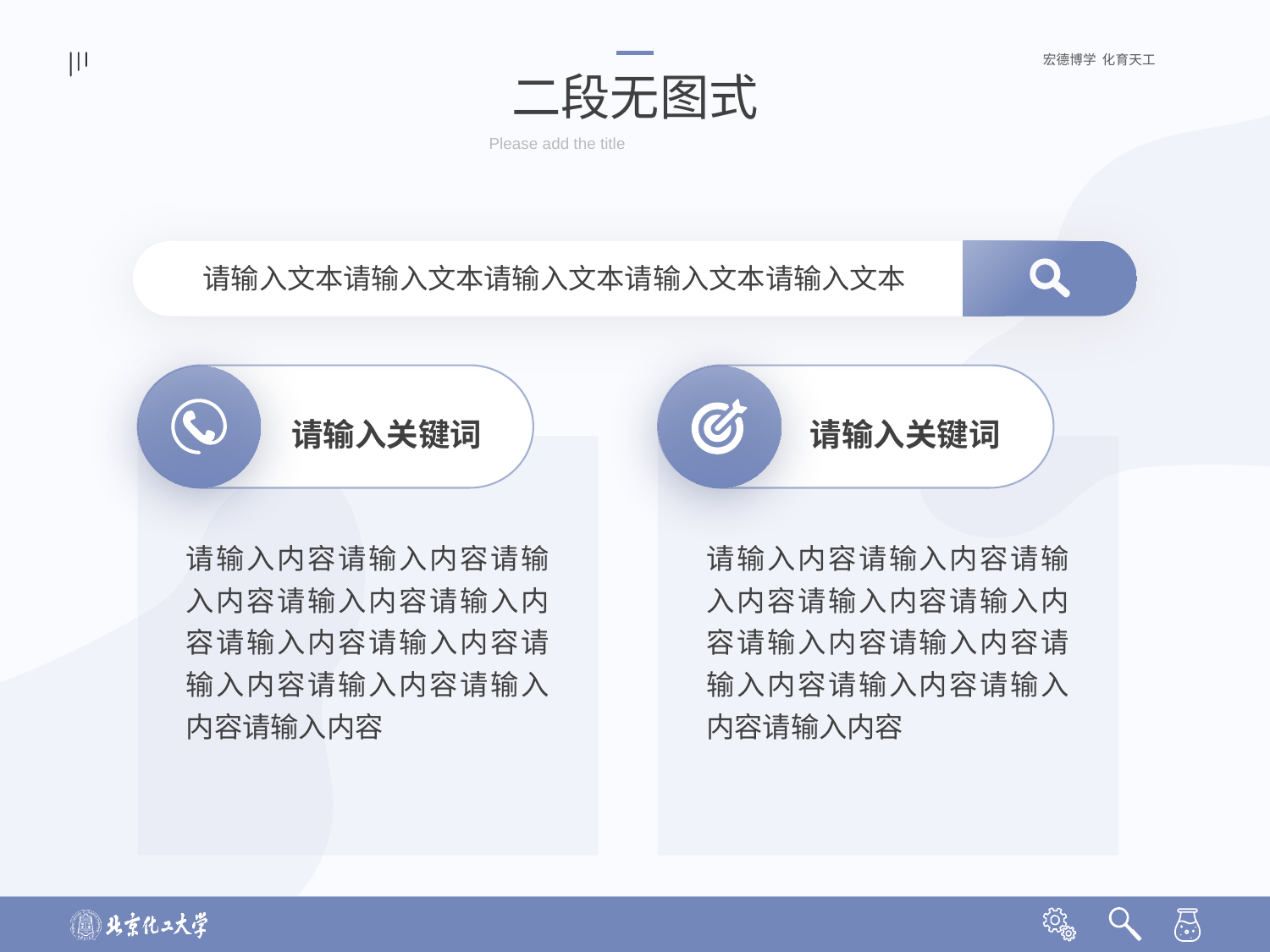

二段无图式
Please add the title

请输入文本请输入文本请输入文本请输入文本请输入文本

请输入关键词
请输入关键词

请输入内容请输入内容请输入内容请输入内容请输入内容请输入内容请输入内容请输入内容请输入内容请输入内容请输入内容
请输入内容请输入内容请输入内容请输入内容请输入内容请输入内容请输入内容请输入内容请输入内容请输入内容请输入内容